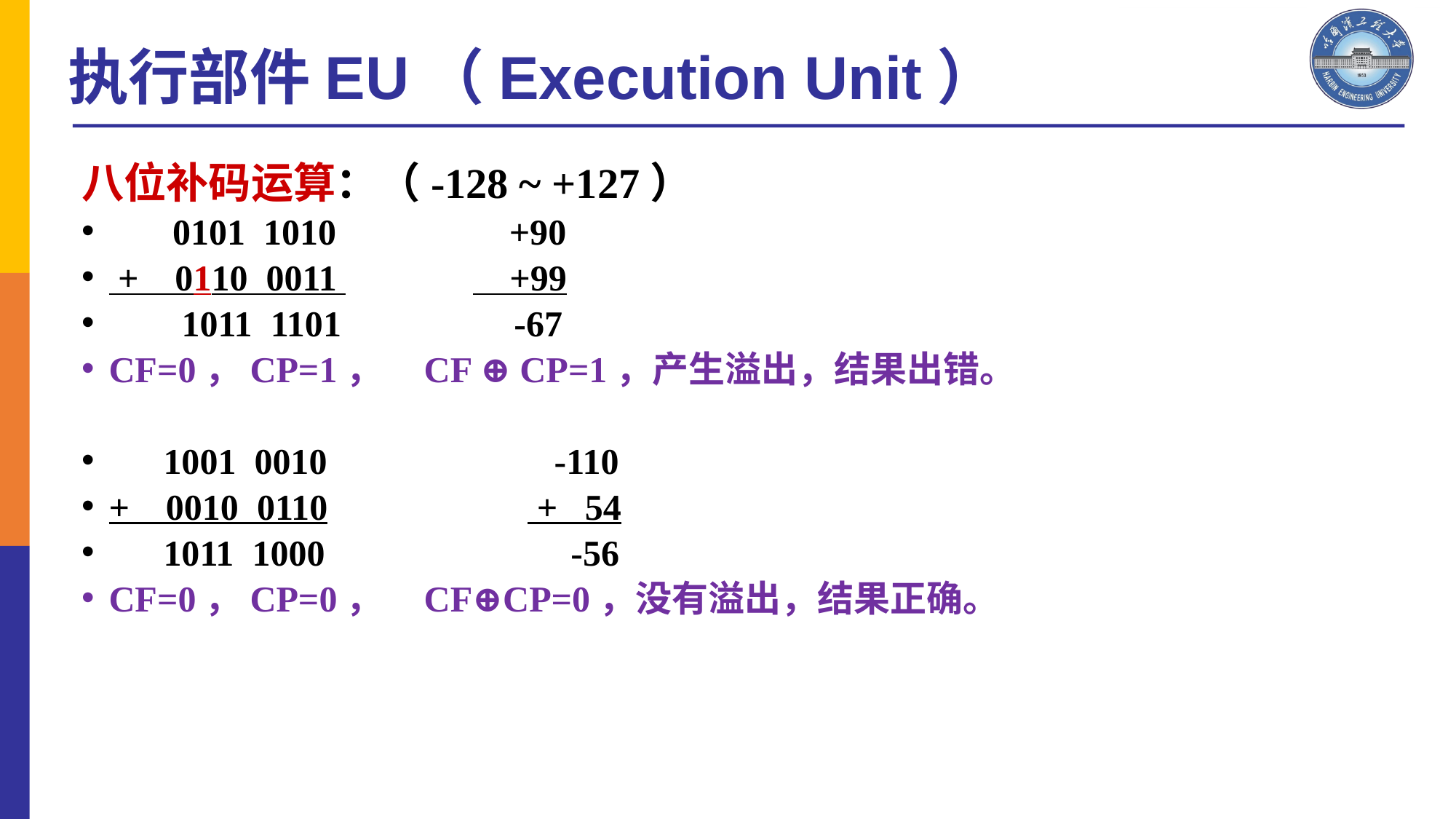

执行部件EU（Execution Unit）
八位补码运算：（-128 ~ +127）
       0101  1010                   +90
 +    0110  0011                   +99
        1011  1101                   -67
CF=0，CP=1，    CF ⊕ CP=1，产生溢出，结果出错。

      1001  0010                         -110
+    0010  0110                       +   54
      1011  1000                           -56
CF=0，CP=0，    CF⊕CP=0，没有溢出，结果正确。